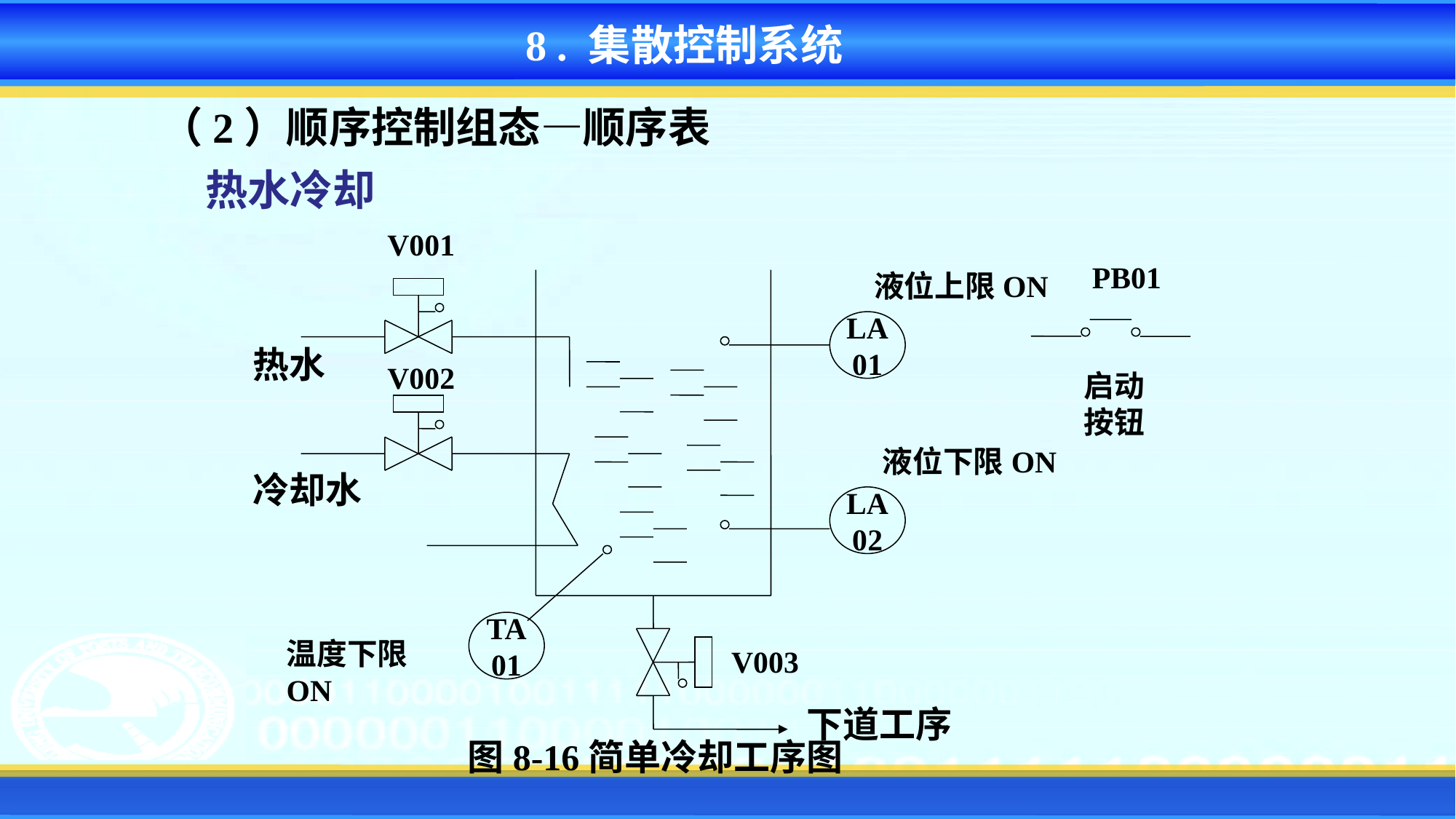

8 . 集散控制系统
（2）顺序控制组态—顺序表
热水冷却
V001
PB01

启动按钮
液位上限ON

LA
01
热水

V002

液位下限ON

冷却水

LA
02

TA
01

温度下限ON
V003

下道工序

图8-16简单冷却工序图